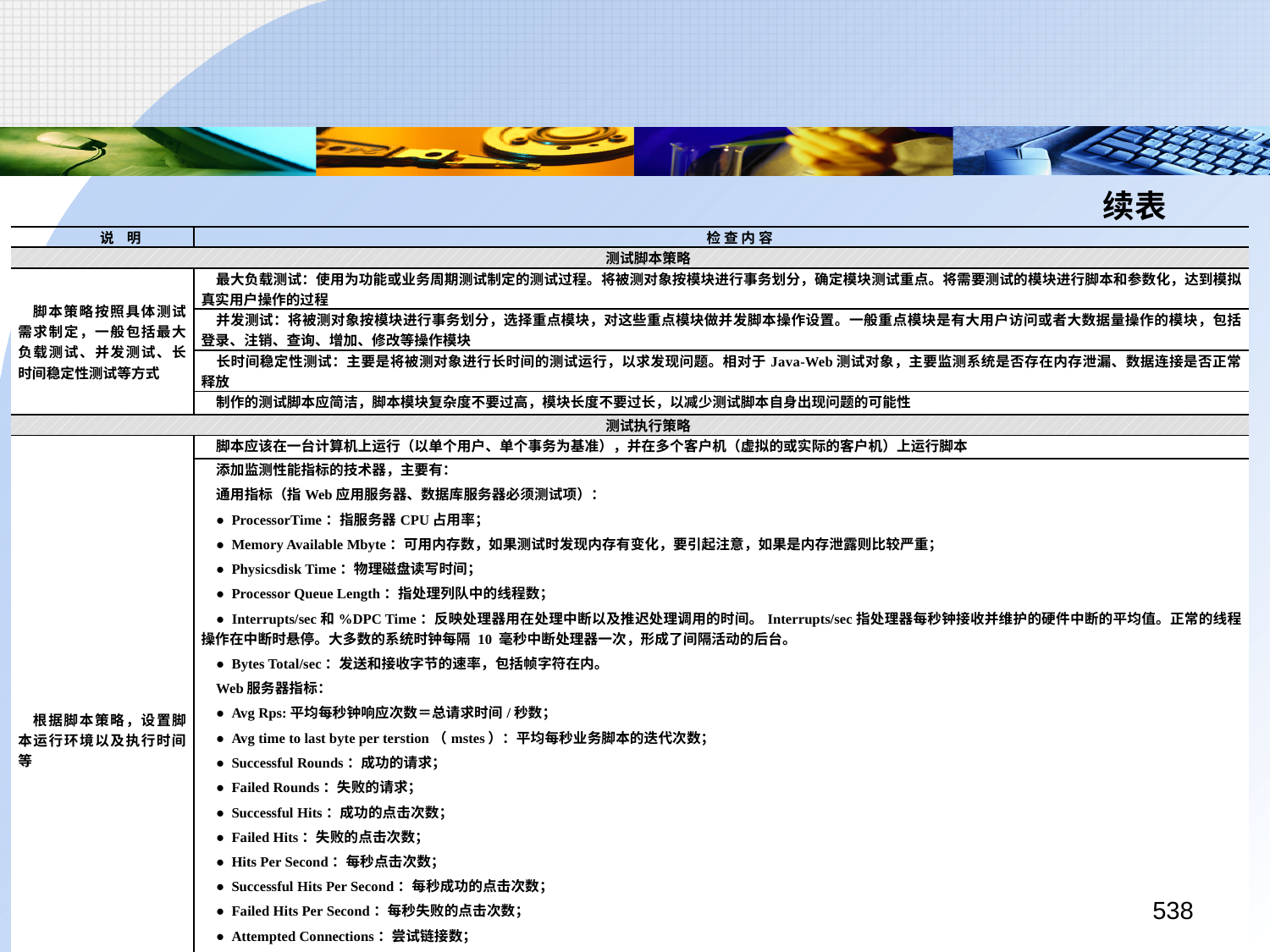

续表
| 说 明 | 检 查 内 容 |
| --- | --- |
| 测试脚本策略 |  |
| 脚本策略按照具体测试需求制定，一般包括最大负载测试、并发测试、长时间稳定性测试等方式 | 最大负载测试：使用为功能或业务周期测试制定的测试过程。将被测对象按模块进行事务划分，确定模块测试重点。将需要测试的模块进行脚本和参数化，达到模拟真实用户操作的过程 |
|  | 并发测试：将被测对象按模块进行事务划分，选择重点模块，对这些重点模块做并发脚本操作设置。一般重点模块是有大用户访问或者大数据量操作的模块，包括登录、注销、查询、增加、修改等操作模块 |
|  | 长时间稳定性测试：主要是将被测对象进行长时间的测试运行，以求发现问题。相对于Java-Web测试对象，主要监测系统是否存在内存泄漏、数据连接是否正常释放 |
|  | 制作的测试脚本应简洁，脚本模块复杂度不要过高，模块长度不要过长，以减少测试脚本自身出现问题的可能性 |
| 测试执行策略 |  |
| 根据脚本策略，设置脚本运行环境以及执行时间等 | 脚本应该在一台计算机上运行（以单个用户、单个事务为基准），并在多个客户机（虚拟的或实际的客户机）上运行脚本 |
|  | 添加监测性能指标的技术器，主要有： 通用指标（指Web应用服务器、数据库服务器必须测试项）： ● ProcessorTime：指服务器CPU占用率； ● Memory Available Mbyte：可用内存数，如果测试时发现内存有变化，要引起注意，如果是内存泄露则比较严重； ● Physicsdisk Time：物理磁盘读写时间； ● Processor Queue Length：指处理列队中的线程数； ● Interrupts/sec和%DPC Time：反映处理器用在处理中断以及推迟处理调用的时间。Interrupts/sec指处理器每秒钟接收并维护的硬件中断的平均值。正常的线程操作在中断时悬停。大多数的系统时钟每隔 10 毫秒中断处理器一次，形成了间隔活动的后台。 ● Bytes Total/sec：发送和接收字节的速率，包括帧字符在内。 Web服务器指标： ● Avg Rps:平均每秒钟响应次数＝总请求时间/秒数； ● Avg time to last byte per terstion（mstes）：平均每秒业务脚本的迭代次数； ● Successful Rounds：成功的请求； ● Failed Rounds：失败的请求； ● Successful Hits：成功的点击次数； ● Failed Hits：失败的点击次数； ● Hits Per Second：每秒点击次数； ● Successful Hits Per Second：每秒成功的点击次数； ● Failed Hits Per Second：每秒失败的点击次数； ● Attempted Connections：尝试链接数； 数据库服务器指标： ● User Connections：用户连接数，也就是数据库的连接数量； ● Number of deadlocks：数据库死锁数； ● Butter Cache hit：数据库Cache的命中情况 |
538